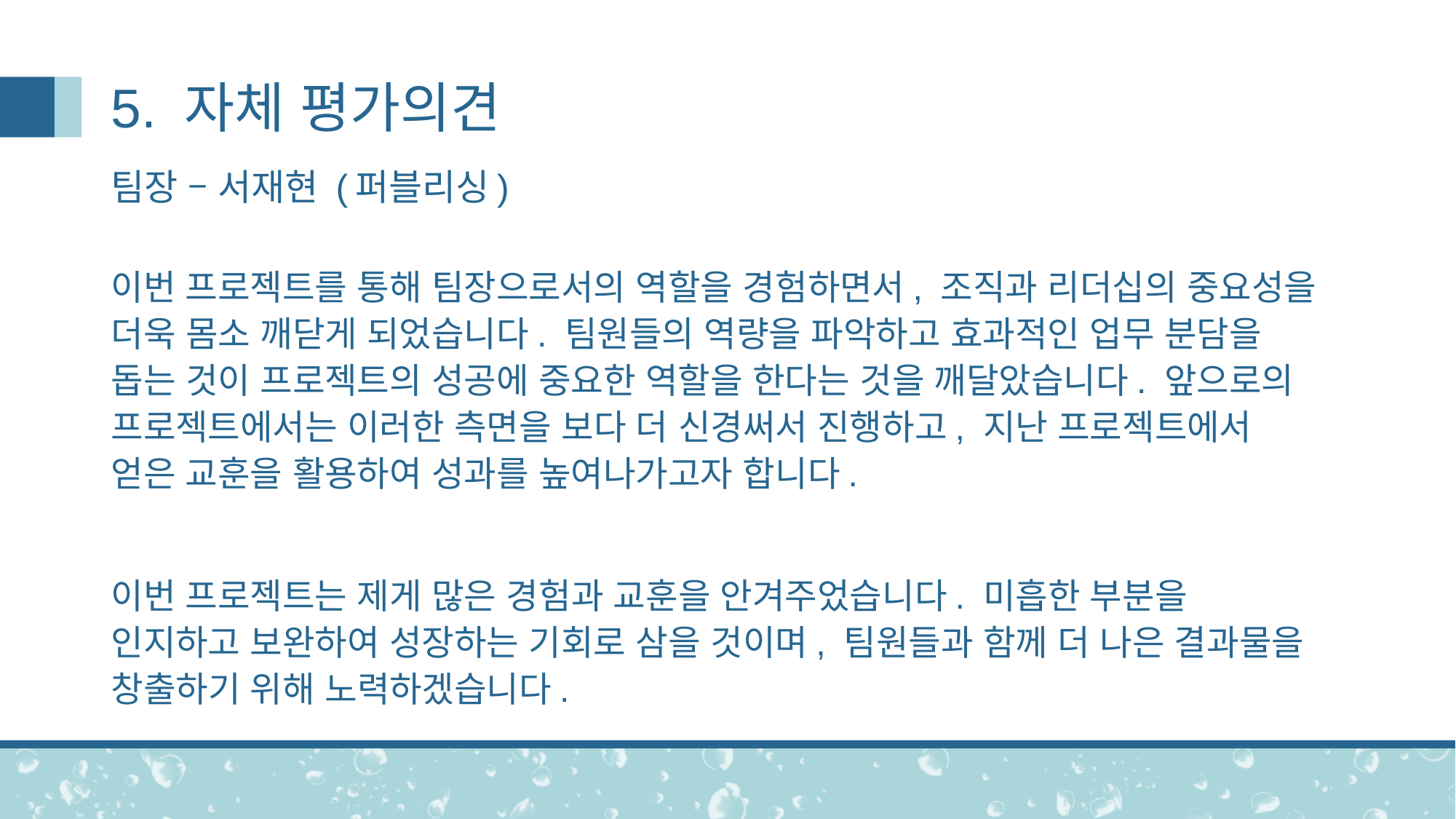

# 5. 자체 평가의견
팀장 – 서재현 (퍼블리싱)
이번 프로젝트를 통해 팀장으로서의 역할을 경험하면서, 조직과 리더십의 중요성을 더욱 몸소 깨닫게 되었습니다. 팀원들의 역량을 파악하고 효과적인 업무 분담을 돕는 것이 프로젝트의 성공에 중요한 역할을 한다는 것을 깨달았습니다. 앞으로의 프로젝트에서는 이러한 측면을 보다 더 신경써서 진행하고, 지난 프로젝트에서 얻은 교훈을 활용하여 성과를 높여나가고자 합니다.

이번 프로젝트는 제게 많은 경험과 교훈을 안겨주었습니다. 미흡한 부분을 인지하고 보완하여 성장하는 기회로 삼을 것이며, 팀원들과 함께 더 나은 결과물을 창출하기 위해 노력하겠습니다.